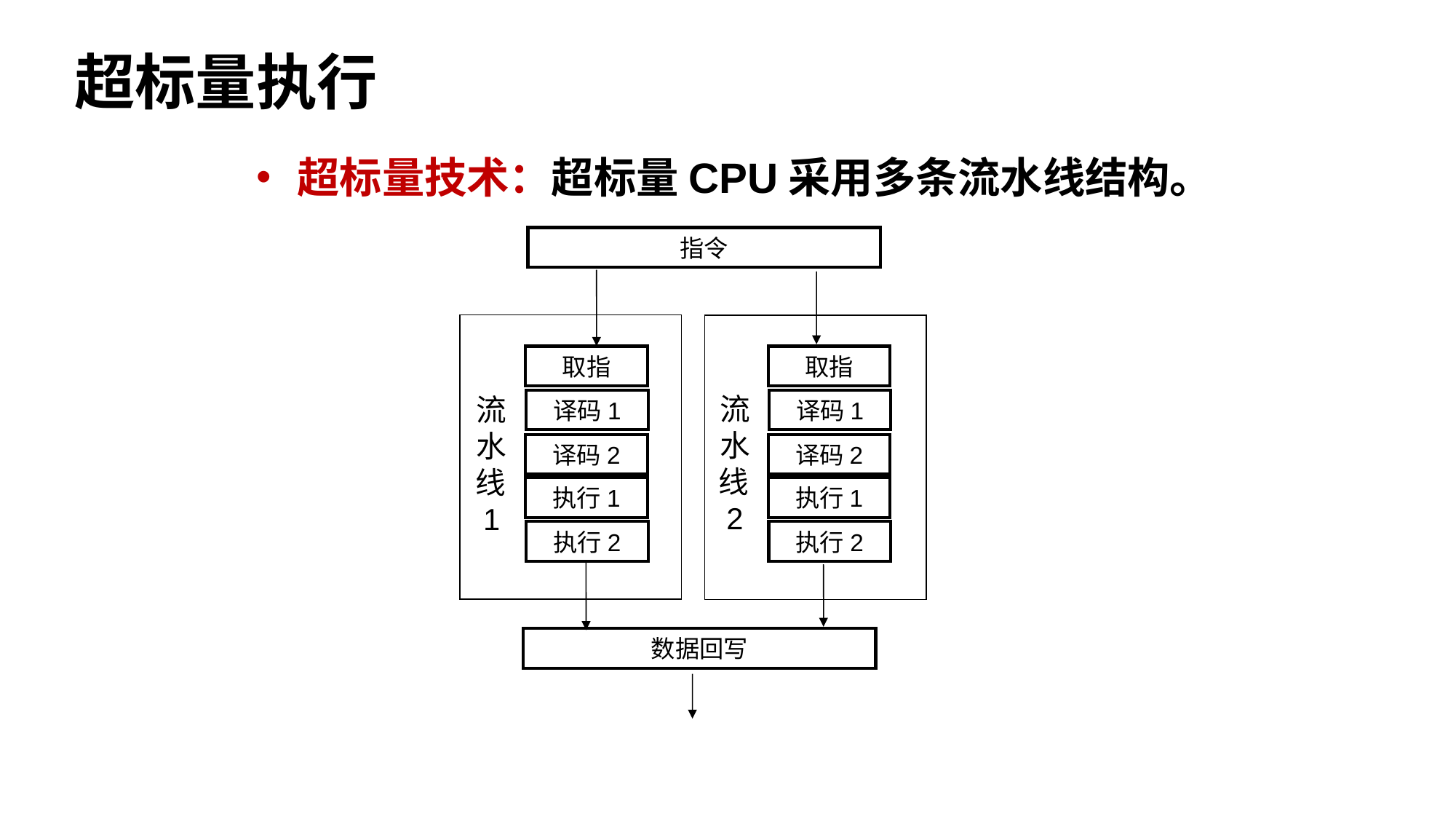

超标量执行
超标量技术：超标量CPU采用多条流水线结构。
指令

取指
取指
流水线2
流水线1
译码1
译码1
译码2
译码2
执行1
执行1
执行2
执行2

数据回写